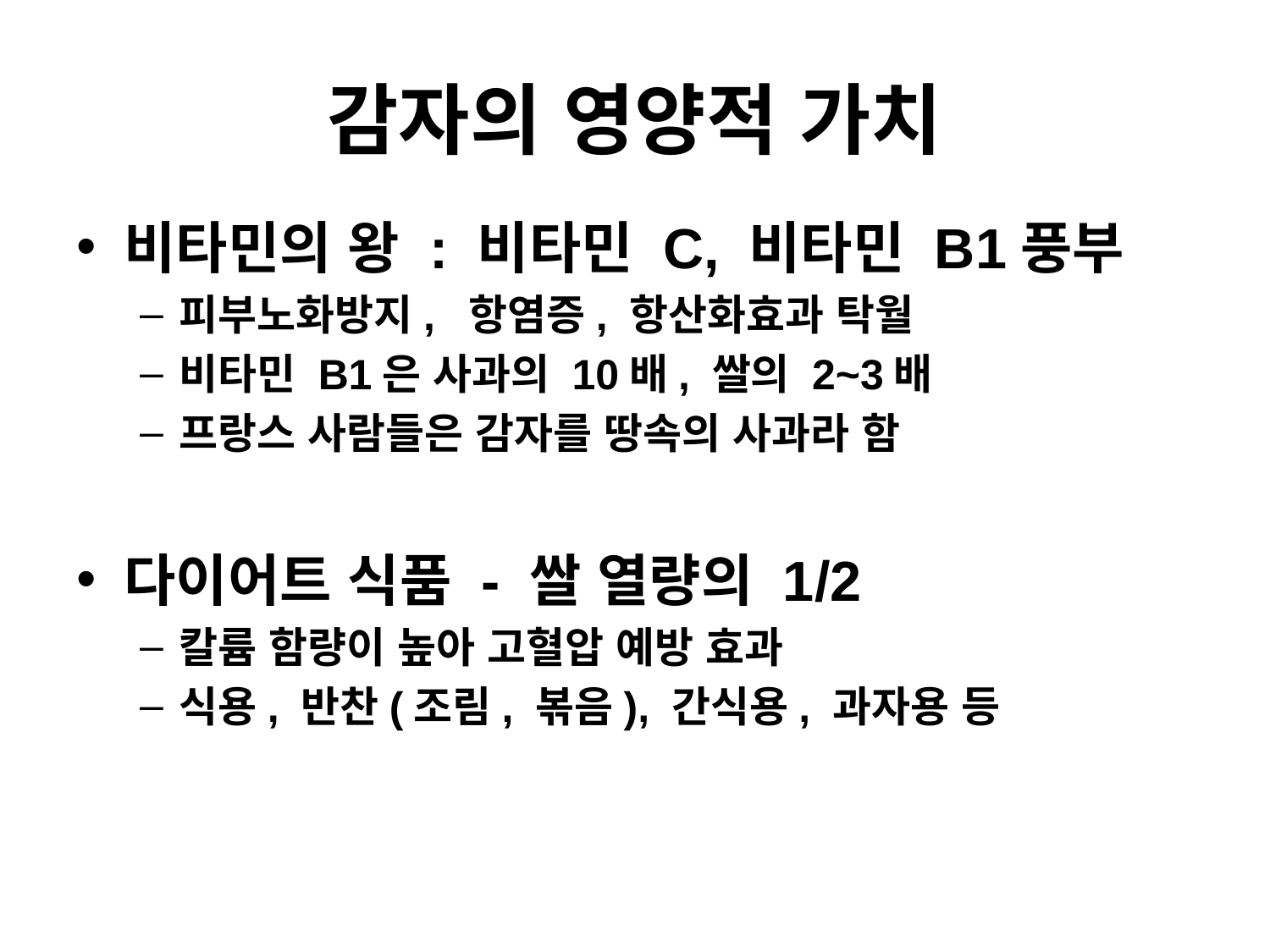

# 감자의 영양적 가치
비타민의 왕 : 비타민 C, 비타민 B1풍부
피부노화방지,  항염증, 항산화효과 탁월
비타민 B1은 사과의 10배, 쌀의 2~3배
프랑스 사람들은 감자를 땅속의 사과라 함

다이어트 식품 - 쌀 열량의 1/2
칼륨 함량이 높아 고혈압 예방 효과
식용, 반찬(조림, 볶음), 간식용, 과자용 등